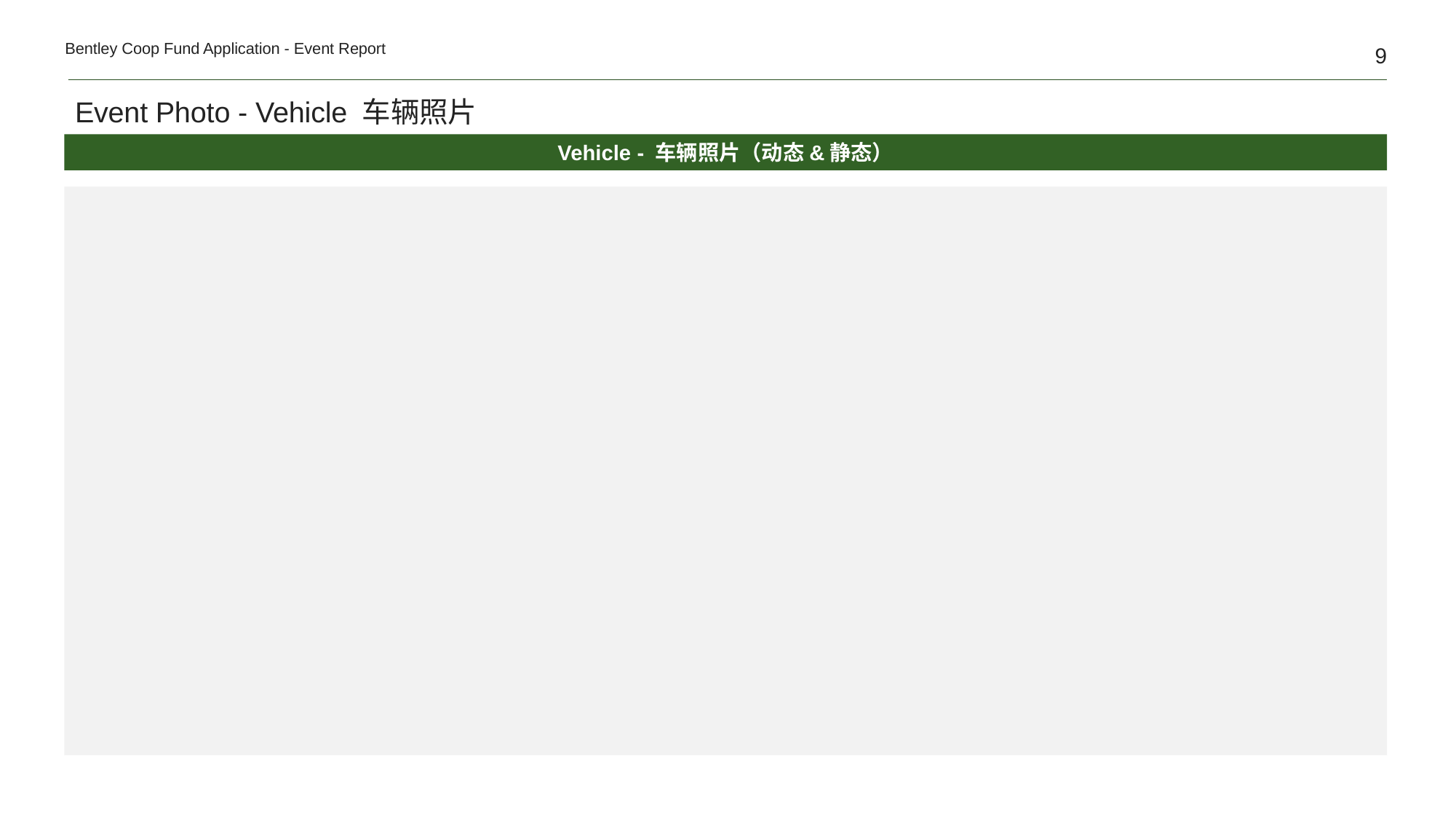

9
Bentley Coop Fund Application - Event Report
Event Photo - Vehicle 车辆照片
Vehicle - 车辆照片（动态&静态）